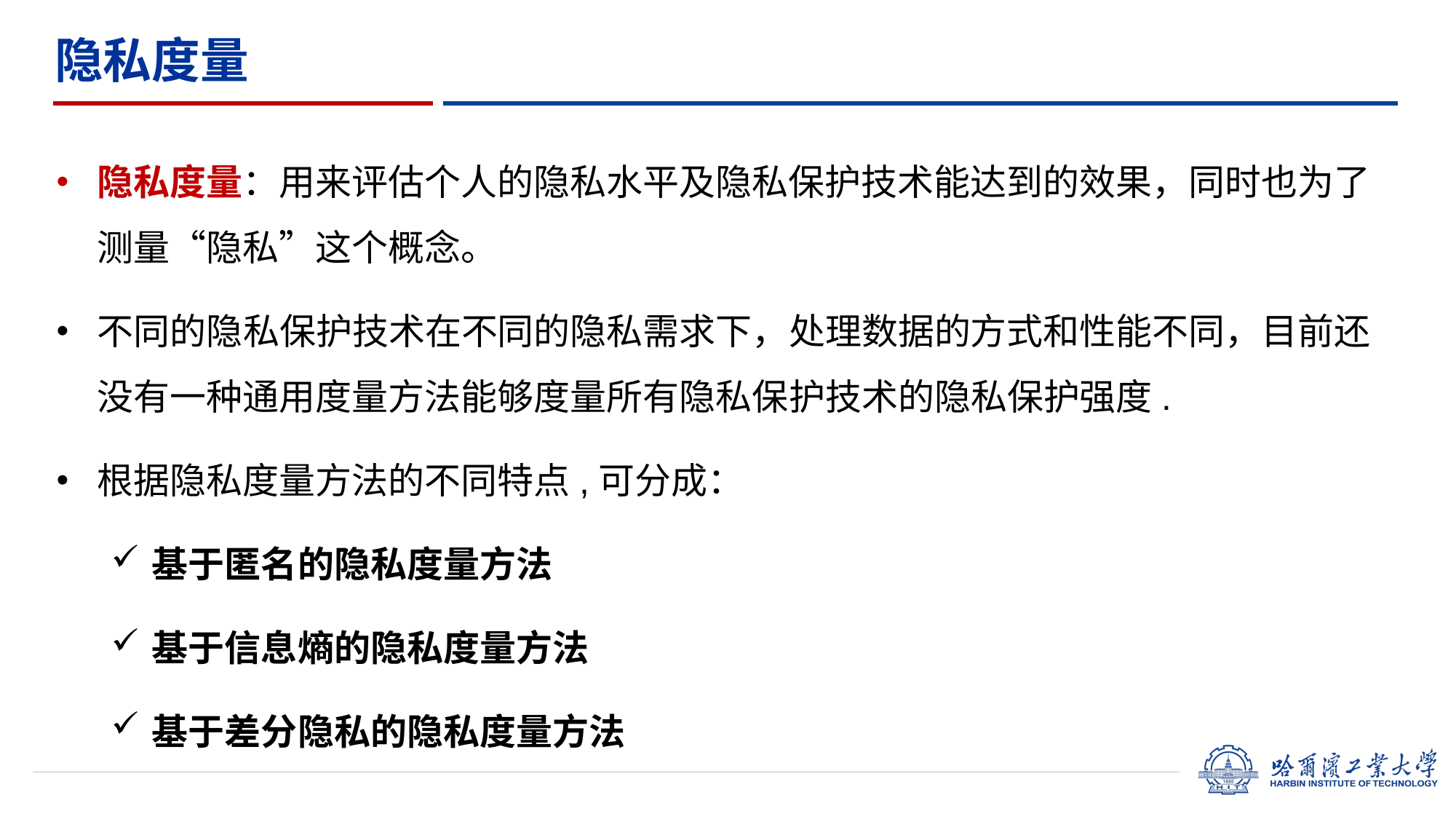

隐私度量
隐私度量：用来评估个人的隐私水平及隐私保护技术能达到的效果，同时也为了测量“隐私”这个概念。
不同的隐私保护技术在不同的隐私需求下，处理数据的方式和性能不同，目前还没有一种通用度量方法能够度量所有隐私保护技术的隐私保护强度.
根据隐私度量方法的不同特点,可分成：
基于匿名的隐私度量方法
基于信息熵的隐私度量方法
基于差分隐私的隐私度量方法